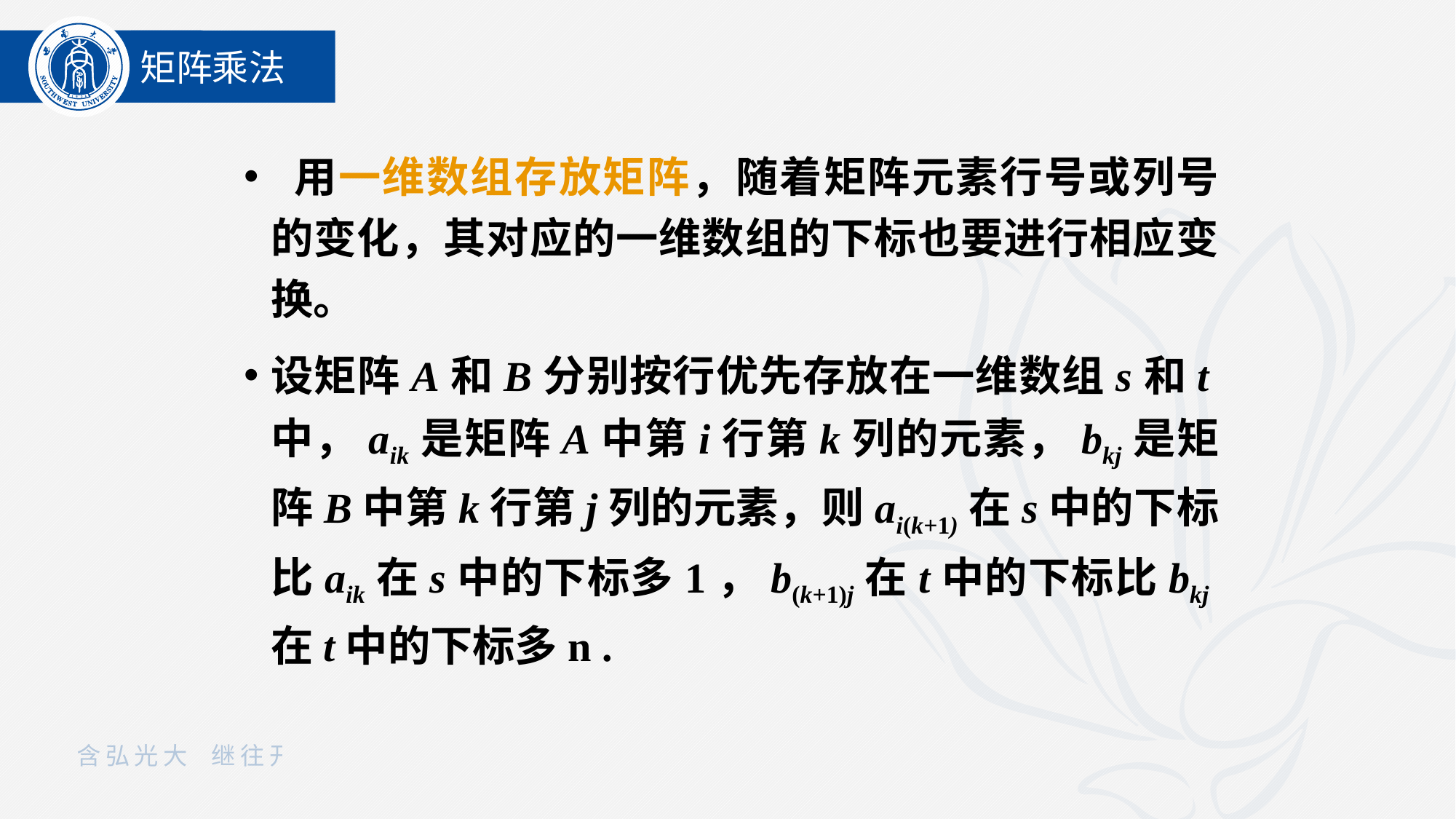

矩阵乘法
 用一维数组存放矩阵，随着矩阵元素行号或列号的变化，其对应的一维数组的下标也要进行相应变换。
设矩阵A和B分别按行优先存放在一维数组s和t中，aik是矩阵A中第i行第k列的元素，bkj是矩阵B中第k行第j列的元素，则ai(k+1)在s中的下标比aik在s中的下标多1，b(k+1)j在t中的下标比bkj在t中的下标多n .